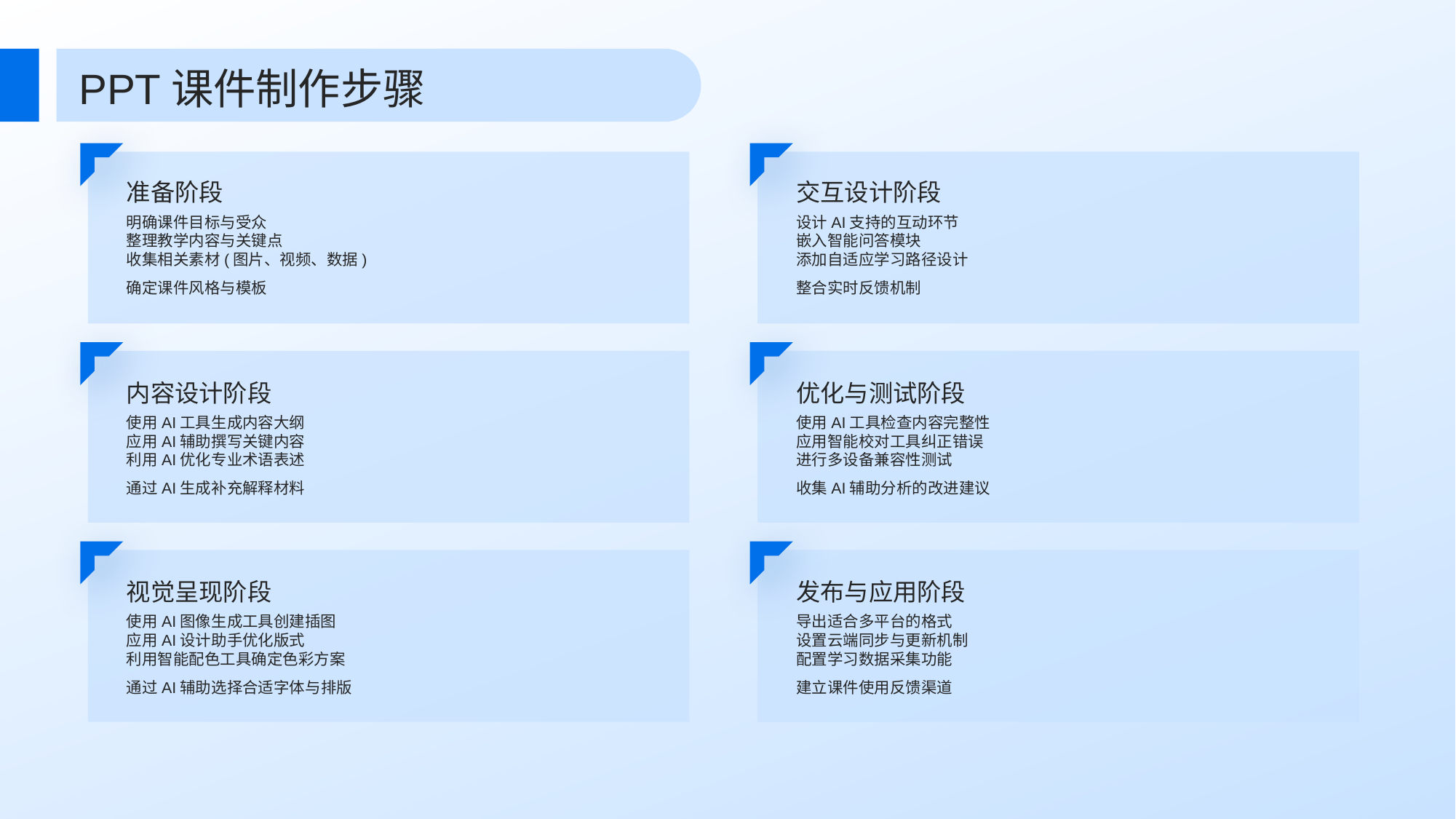

PPT课件制作步骤

准备阶段
交互设计阶段
明确课件目标与受众
整理教学内容与关键点
收集相关素材(图片、视频、数据)
确定课件风格与模板
设计AI支持的互动环节
嵌入智能问答模块
添加自适应学习路径设计
整合实时反馈机制

内容设计阶段
优化与测试阶段
使用AI工具生成内容大纲
应用AI辅助撰写关键内容
利用AI优化专业术语表述
通过AI生成补充解释材料
使用AI工具检查内容完整性
应用智能校对工具纠正错误
进行多设备兼容性测试
收集AI辅助分析的改进建议

视觉呈现阶段
发布与应用阶段
使用AI图像生成工具创建插图
应用AI设计助手优化版式
利用智能配色工具确定色彩方案
通过AI辅助选择合适字体与排版
导出适合多平台的格式
设置云端同步与更新机制
配置学习数据采集功能
建立课件使用反馈渠道